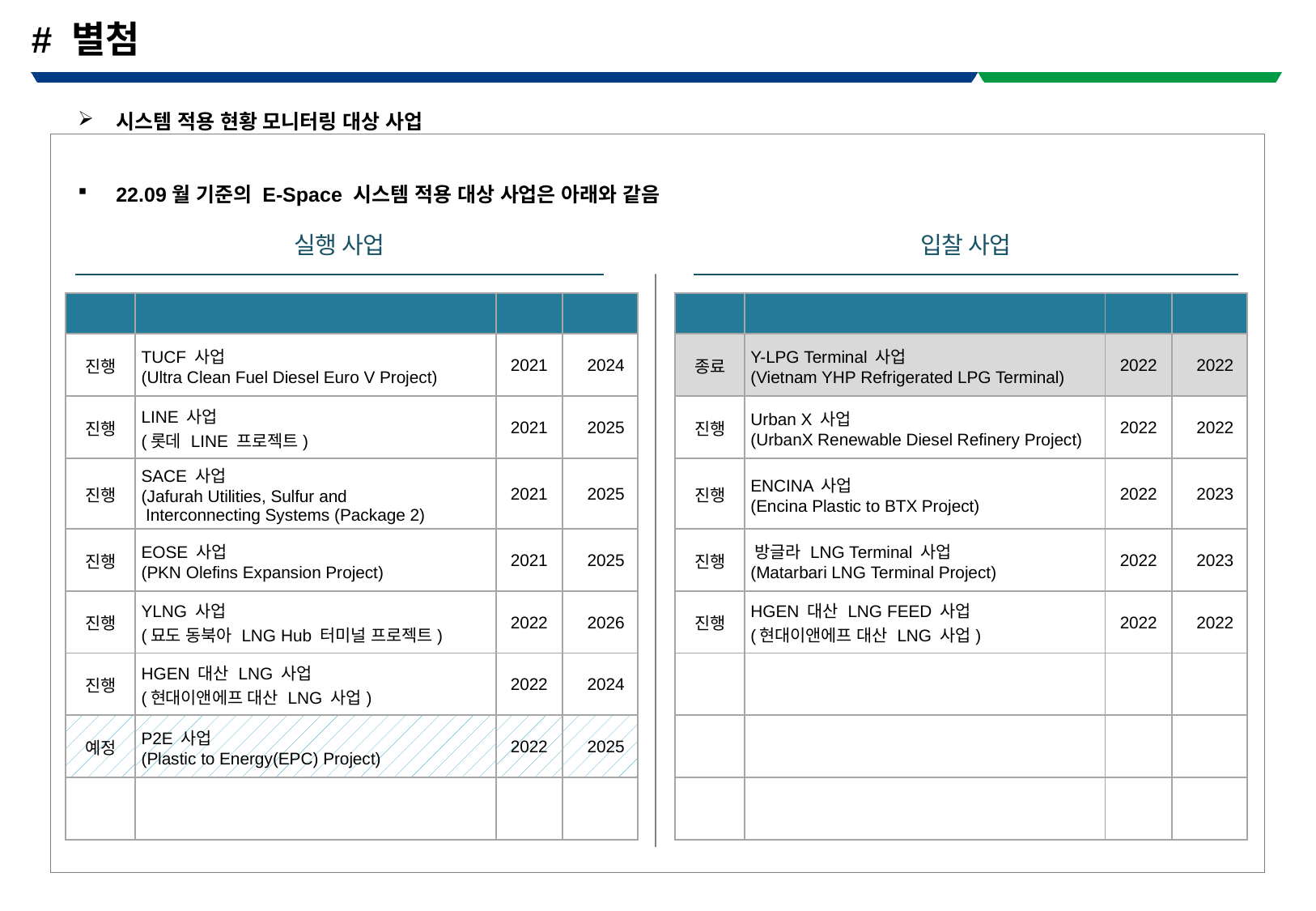

# # 별첨
시스템 적용 현황 모니터링 대상 사업

22.09월 기준의 E-Space 시스템 적용 대상 사업은 아래와 같음

| 입찰 사업 |
| --- |
| 실행 사업 |
| --- |
| 구분 | 대상 사업 | 시작 | 종료 |
| --- | --- | --- | --- |
| 진행 | TUCF 사업 (Ultra Clean Fuel Diesel Euro V Project) | 2021 | 2024 |
| 진행 | LINE 사업 (롯데 LINE 프로젝트) | 2021 | 2025 |
| 진행 | SACE 사업 (Jafurah Utilities, Sulfur and Interconnecting Systems (Package 2) | 2021 | 2025 |
| 진행 | EOSE 사업 (PKN Olefins Expansion Project) | 2021 | 2025 |
| 진행 | YLNG 사업 (묘도 동북아 LNG Hub 터미널 프로젝트) | 2022 | 2026 |
| 진행 | HGEN 대산 LNG 사업 (현대이앤에프 대산 LNG 사업) | 2022 | 2024 |
| 예정 | P2E 사업 (Plastic to Energy(EPC) Project) | 2022 | 2025 |
|  |  |  |  |
| 구분 | 대상 사업 | 시작 | 종료 |
| --- | --- | --- | --- |
| 종료 | Y-LPG Terminal 사업 (Vietnam YHP Refrigerated LPG Terminal) | 2022 | 2022 |
| 진행 | Urban X 사업 (UrbanX Renewable Diesel Refinery Project) | 2022 | 2022 |
| 진행 | ENCINA 사업 (Encina Plastic to BTX Project) | 2022 | 2023 |
| 진행 | 방글라 LNG Terminal 사업 (Matarbari LNG Terminal Project) | 2022 | 2023 |
| 진행 | HGEN 대산 LNG FEED 사업 (현대이앤에프 대산 LNG 사업) | 2022 | 2022 |
|  |  |  |  |
|  |  |  |  |
|  |  |  |  |